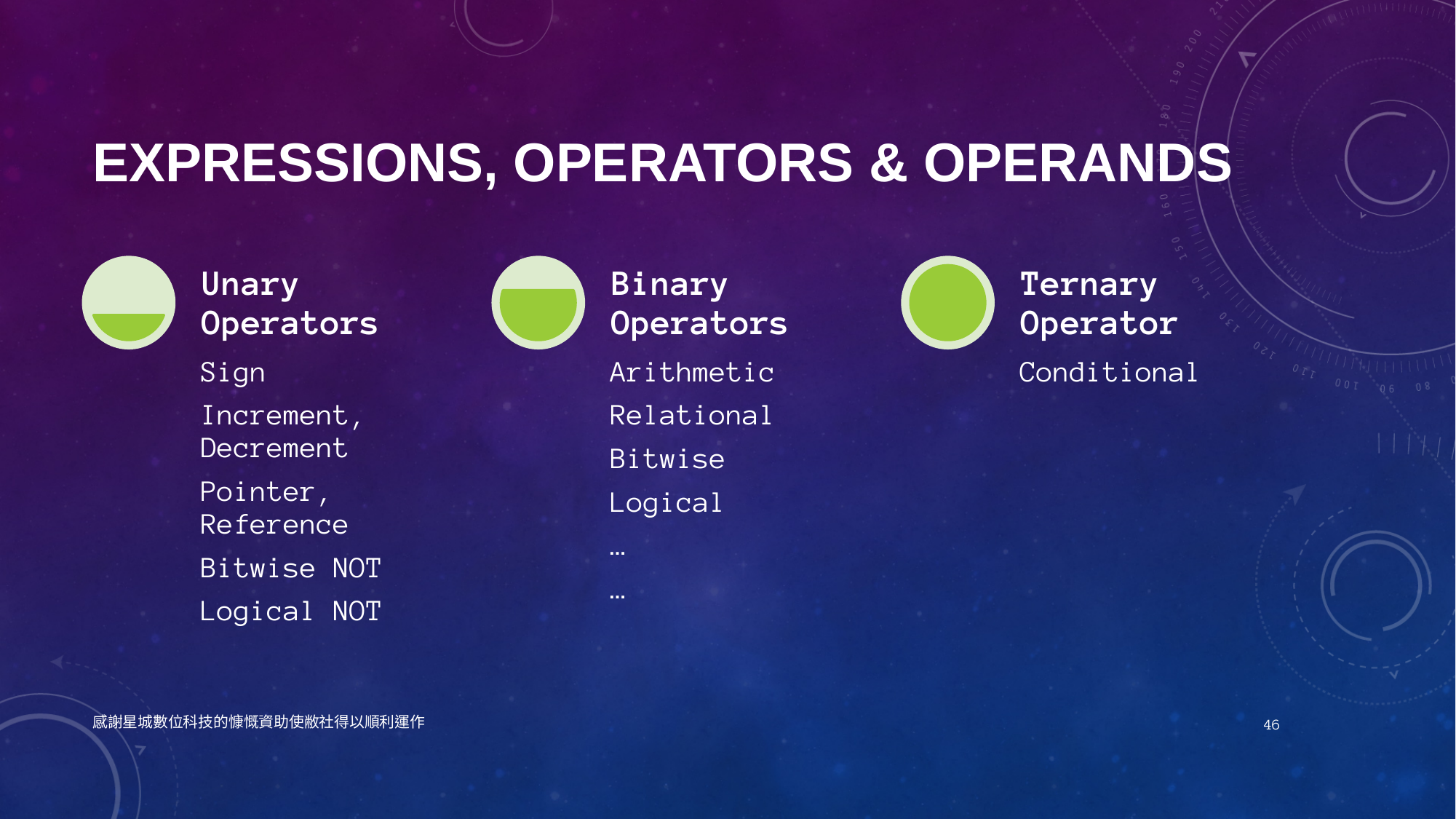

# Expressions, Operators & Operands
Sign
Increment, Decrement
Pointer, Reference
Bitwise NOT
Logical NOT
Unary Operators
Arithmetic
Relational
Bitwise
Logical
…
…
Binary Operators
Conditional
Ternary Operator
感謝星城數位科技的慷慨資助使敝社得以順利運作
46